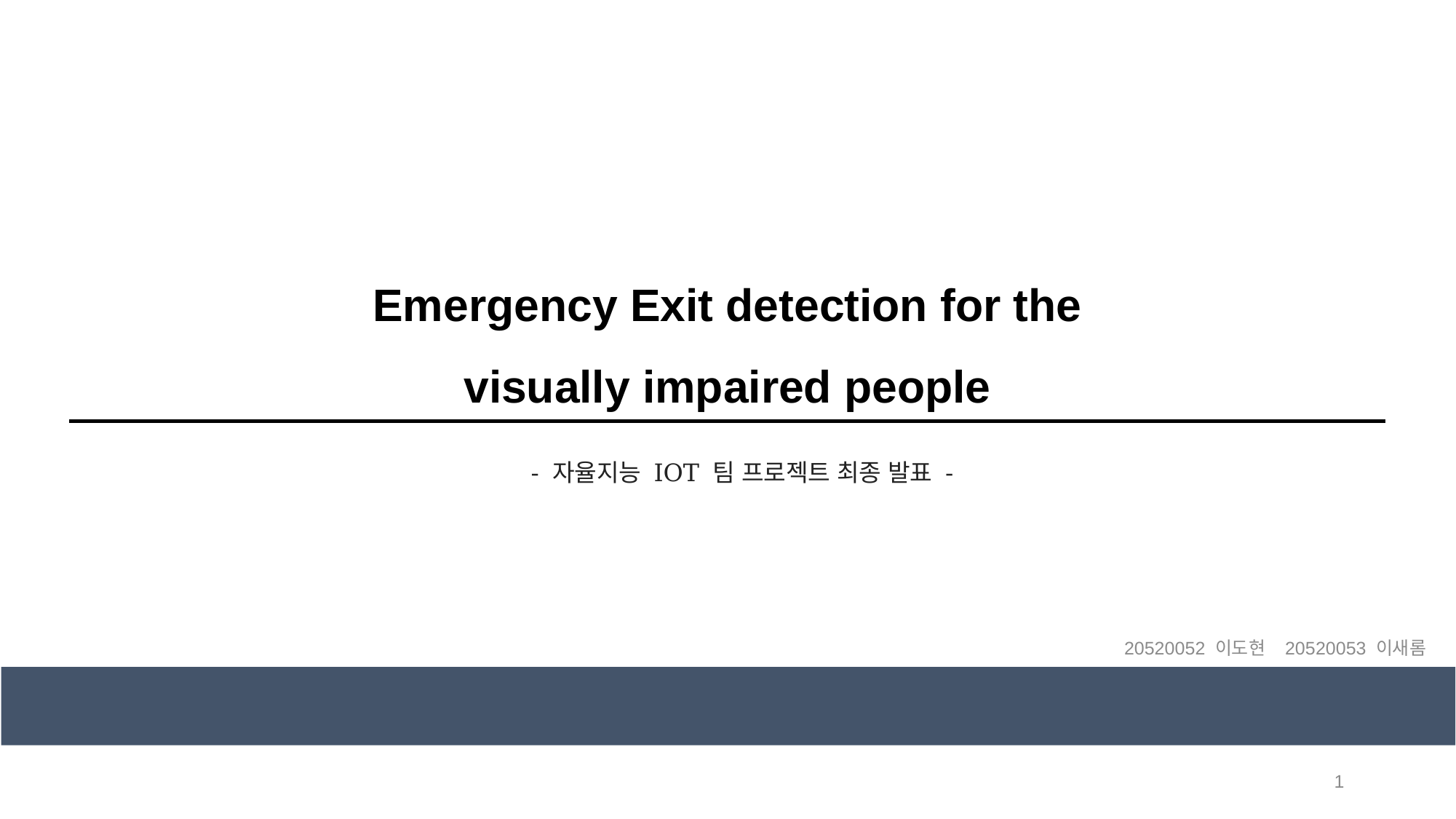

Emergency Exit detection for the visually impaired people
- 자율지능 IOT 팀 프로젝트 최종 발표 -
20520052 이도현   20520053 이새롬
1